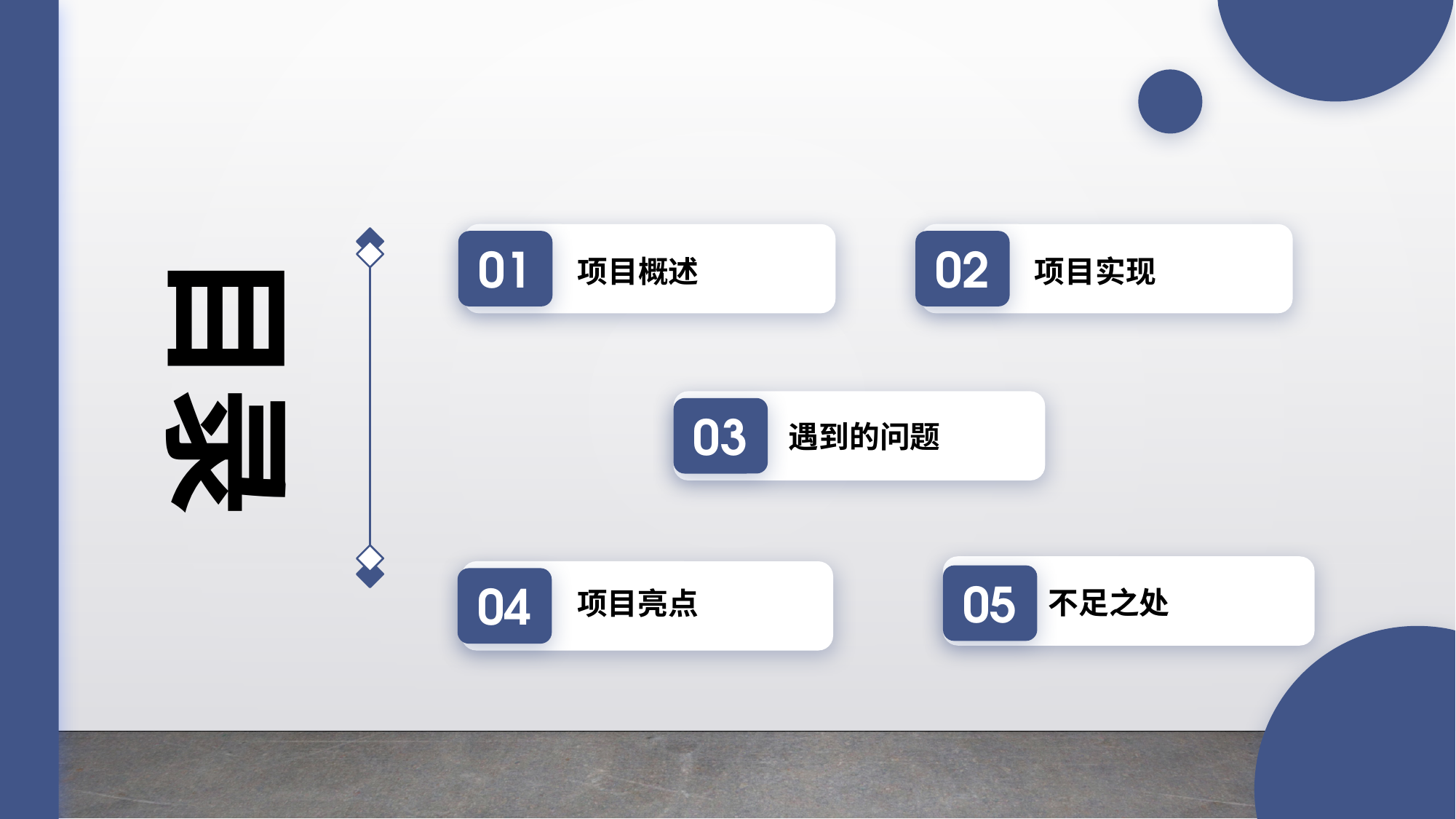

01
项目概述

02
项目实现

05
不足之处

04
项目亮点

目录

03
遇到的问题